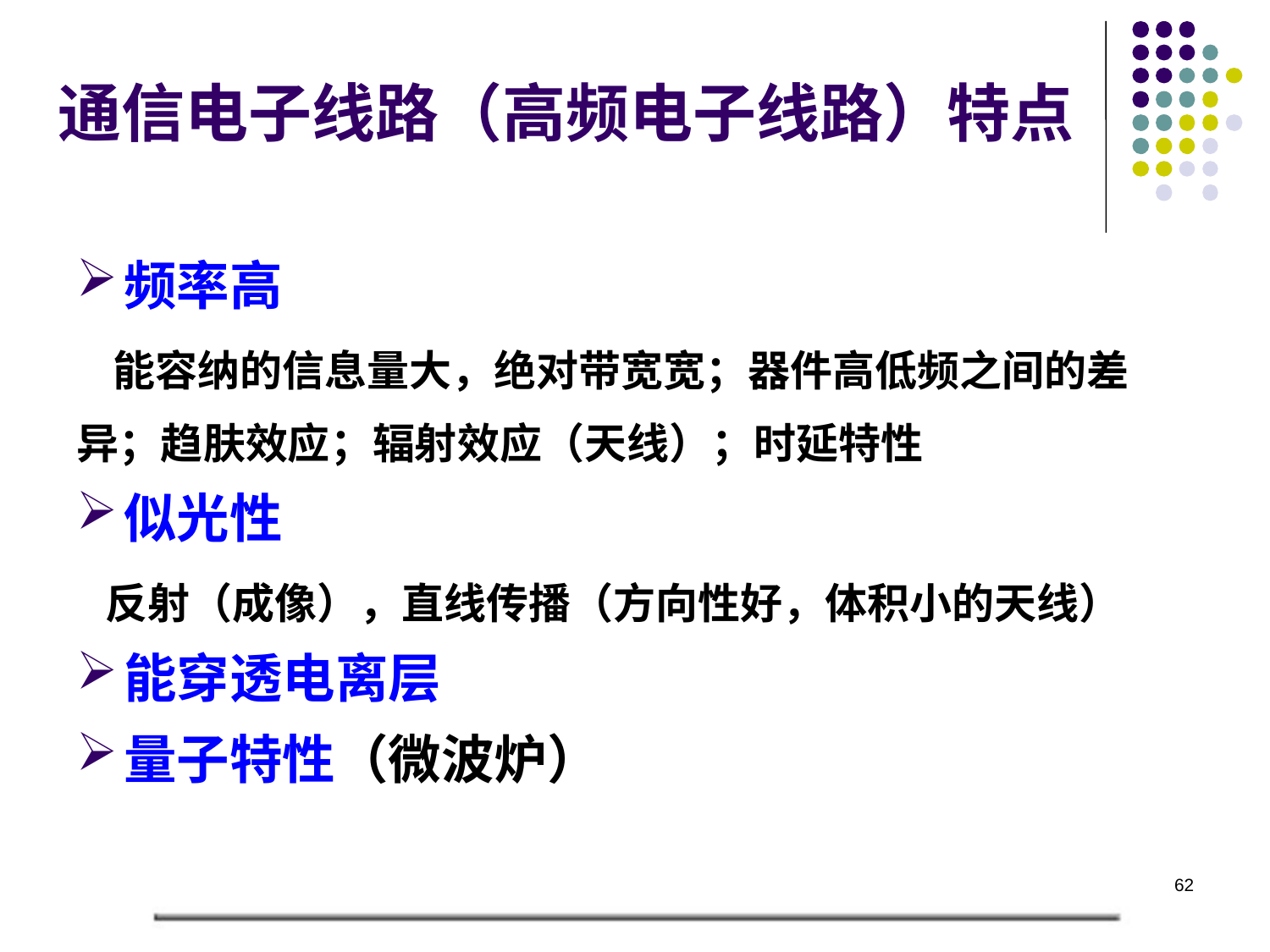

# 通信电子线路（高频电子线路）特点
频率高
  能容纳的信息量大，绝对带宽宽；器件高低频之间的差异；趋肤效应；辐射效应（天线）；时延特性
似光性
  反射（成像），直线传播（方向性好，体积小的天线）
能穿透电离层
量子特性（微波炉）
62